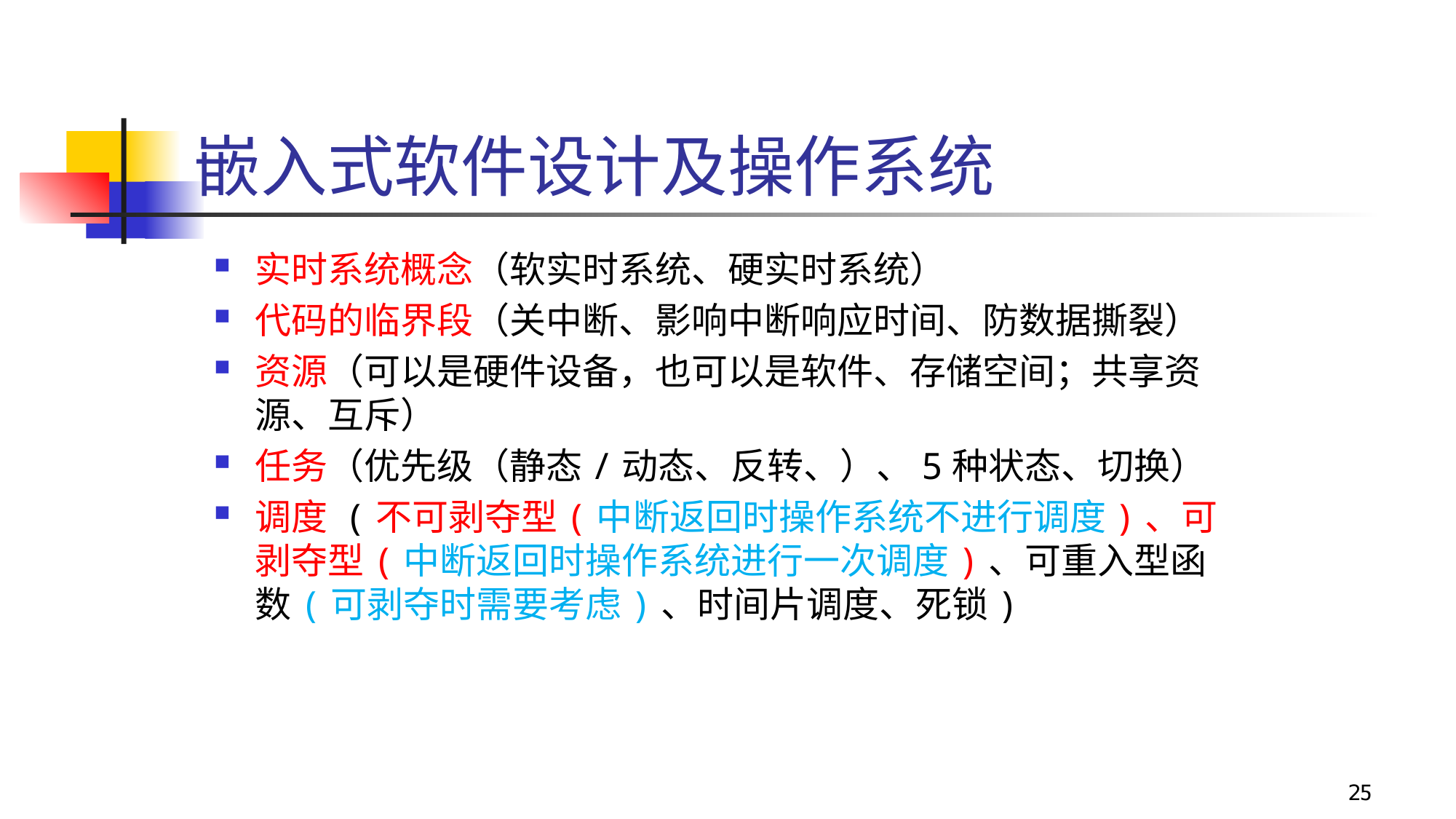

# 嵌入式软件设计及操作系统
实时系统概念（软实时系统、硬实时系统）
代码的临界段（关中断、影响中断响应时间、防数据撕裂）
资源（可以是硬件设备，也可以是软件、存储空间；共享资源、互斥）
任务（优先级（静态/动态、反转、）、5种状态、切换）
调度 (不可剥夺型(中断返回时操作系统不进行调度)、可剥夺型(中断返回时操作系统进行一次调度)、可重入型函数(可剥夺时需要考虑)、时间片调度、死锁)
25